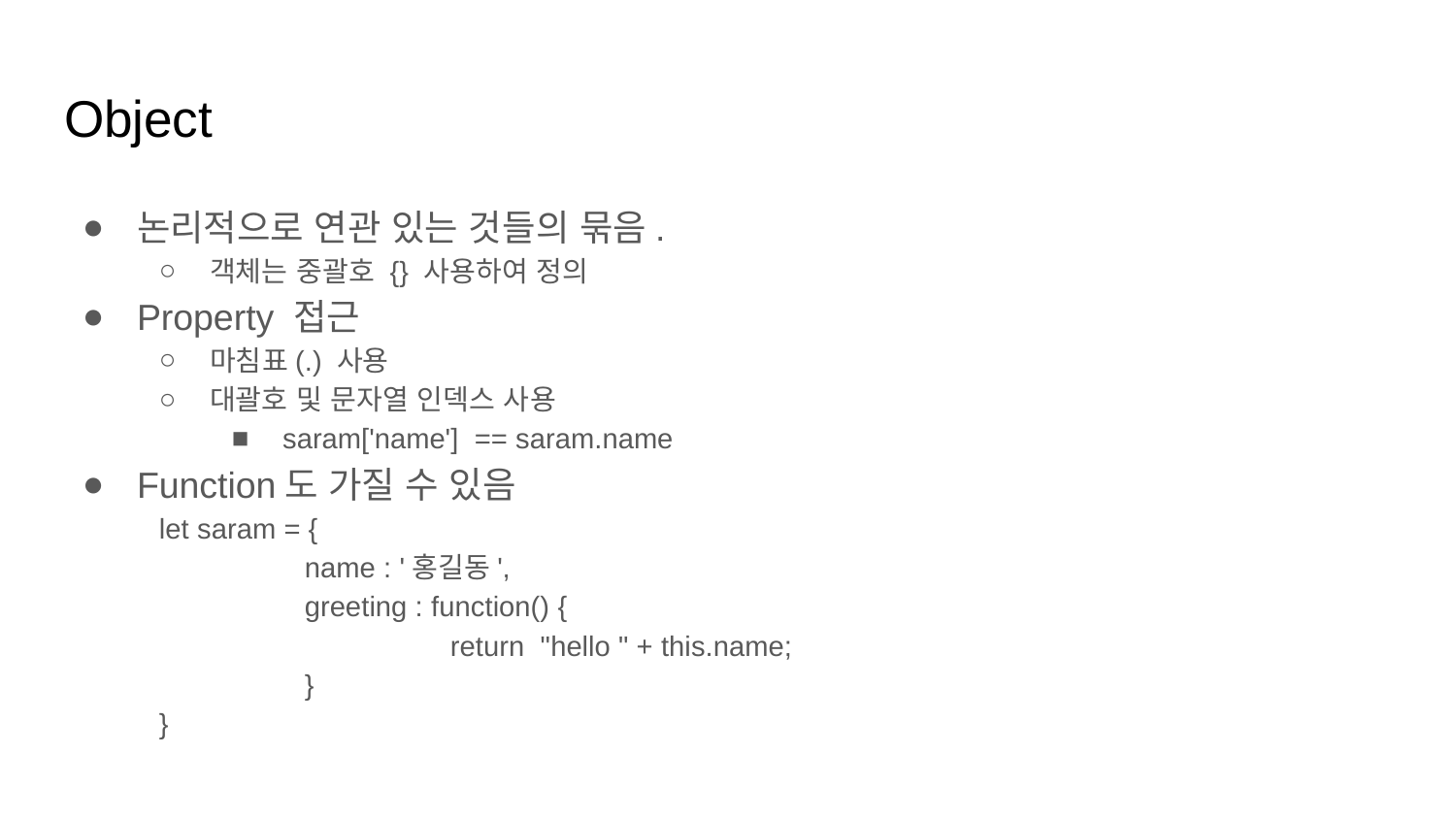

# Object
논리적으로 연관 있는 것들의 묶음.
객체는 중괄호 {} 사용하여 정의
Property 접근
마침표(.) 사용
대괄호 및 문자열 인덱스 사용
saram['name']  == saram.name
Function도 가질 수 있음
let saram = {
	name : '홍길동',
	greeting : function() {
		return  "hello " + this.name;
	}
}